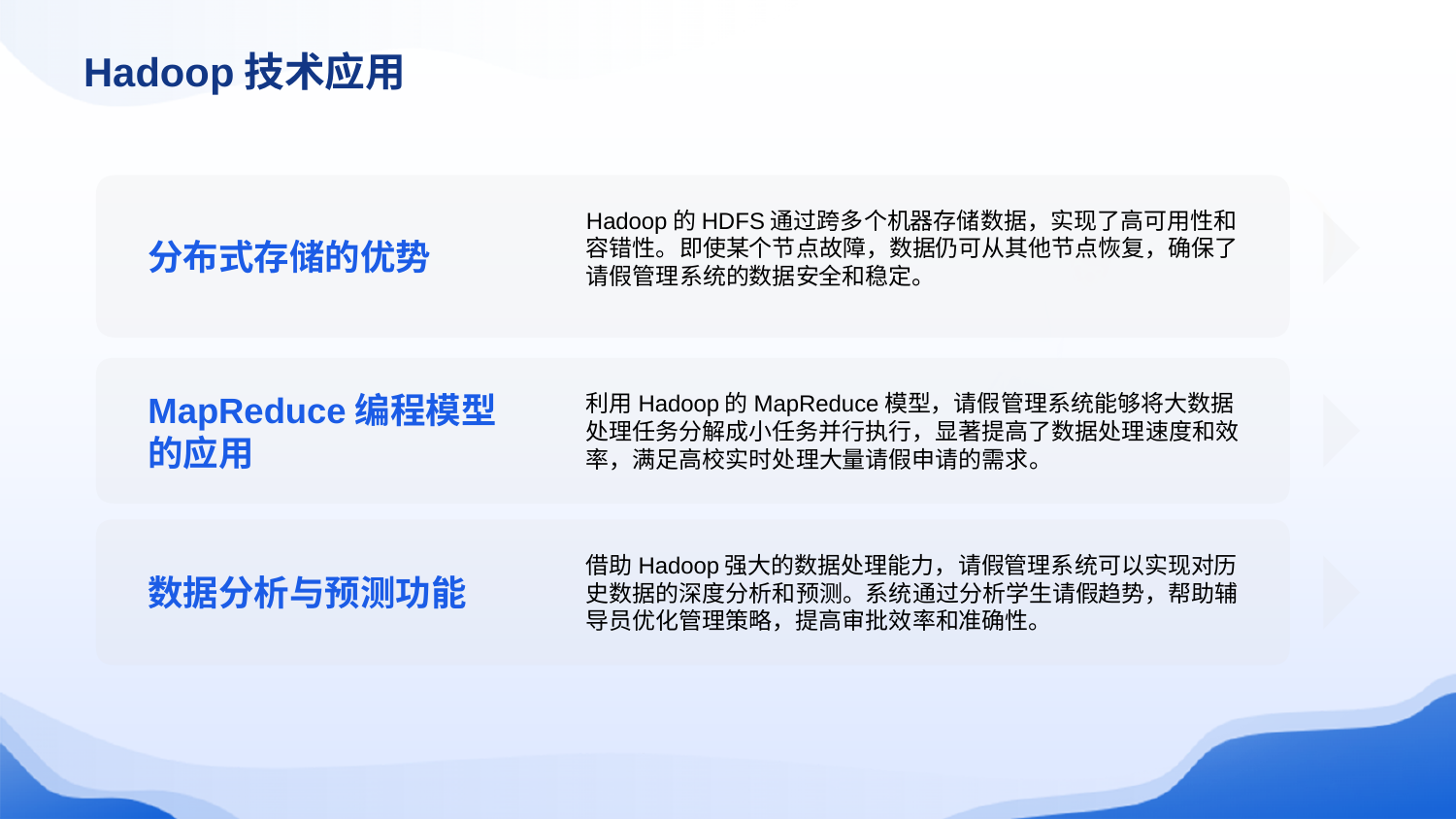

Hadoop技术应用

Hadoop的HDFS通过跨多个机器存储数据，实现了高可用性和容错性。即使某个节点故障，数据仍可从其他节点恢复，确保了请假管理系统的数据安全和稳定。
分布式存储的优势

利用Hadoop的MapReduce模型，请假管理系统能够将大数据处理任务分解成小任务并行执行，显著提高了数据处理速度和效率，满足高校实时处理大量请假申请的需求。
MapReduce编程模型的应用

借助Hadoop强大的数据处理能力，请假管理系统可以实现对历史数据的深度分析和预测。系统通过分析学生请假趋势，帮助辅导员优化管理策略，提高审批效率和准确性。
数据分析与预测功能